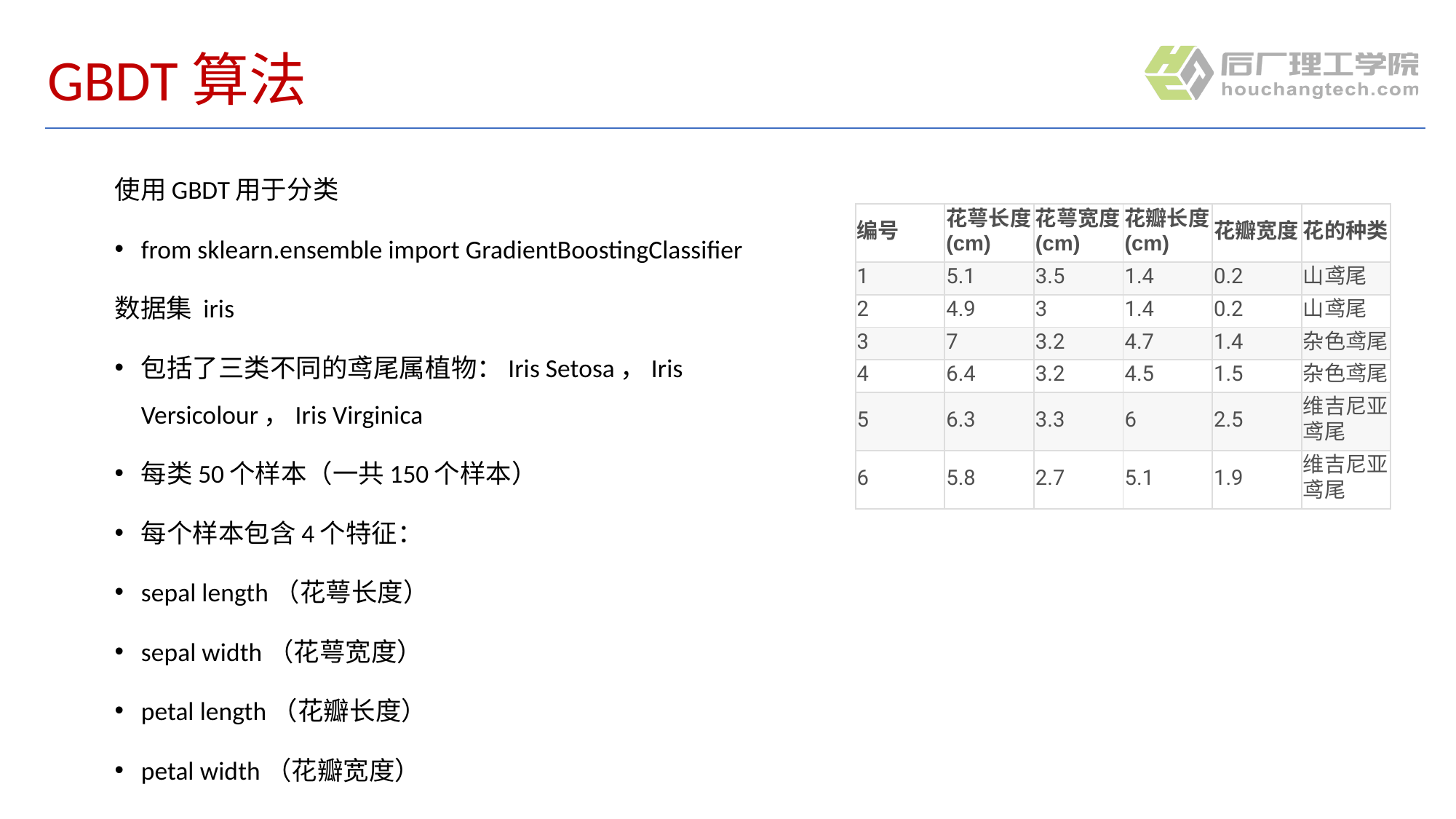

# GBDT算法
使用GBDT用于分类
from sklearn.ensemble import GradientBoostingClassifier
数据集 iris
包括了三类不同的鸢尾属植物：Iris Setosa，Iris Versicolour，Iris Virginica
每类50个样本（一共150个样本）
每个样本包含4个特征：
sepal length（花萼长度）
sepal width（花萼宽度）
petal length（花瓣长度）
petal width（花瓣宽度）
| 编号 | 花萼长度(cm) | 花萼宽度(cm) | 花瓣长度(cm) | 花瓣宽度 | 花的种类 |
| --- | --- | --- | --- | --- | --- |
| 1 | 5.1 | 3.5 | 1.4 | 0.2 | 山鸢尾 |
| 2 | 4.9 | 3 | 1.4 | 0.2 | 山鸢尾 |
| 3 | 7 | 3.2 | 4.7 | 1.4 | 杂色鸢尾 |
| 4 | 6.4 | 3.2 | 4.5 | 1.5 | 杂色鸢尾 |
| 5 | 6.3 | 3.3 | 6 | 2.5 | 维吉尼亚鸢尾 |
| 6 | 5.8 | 2.7 | 5.1 | 1.9 | 维吉尼亚鸢尾 |